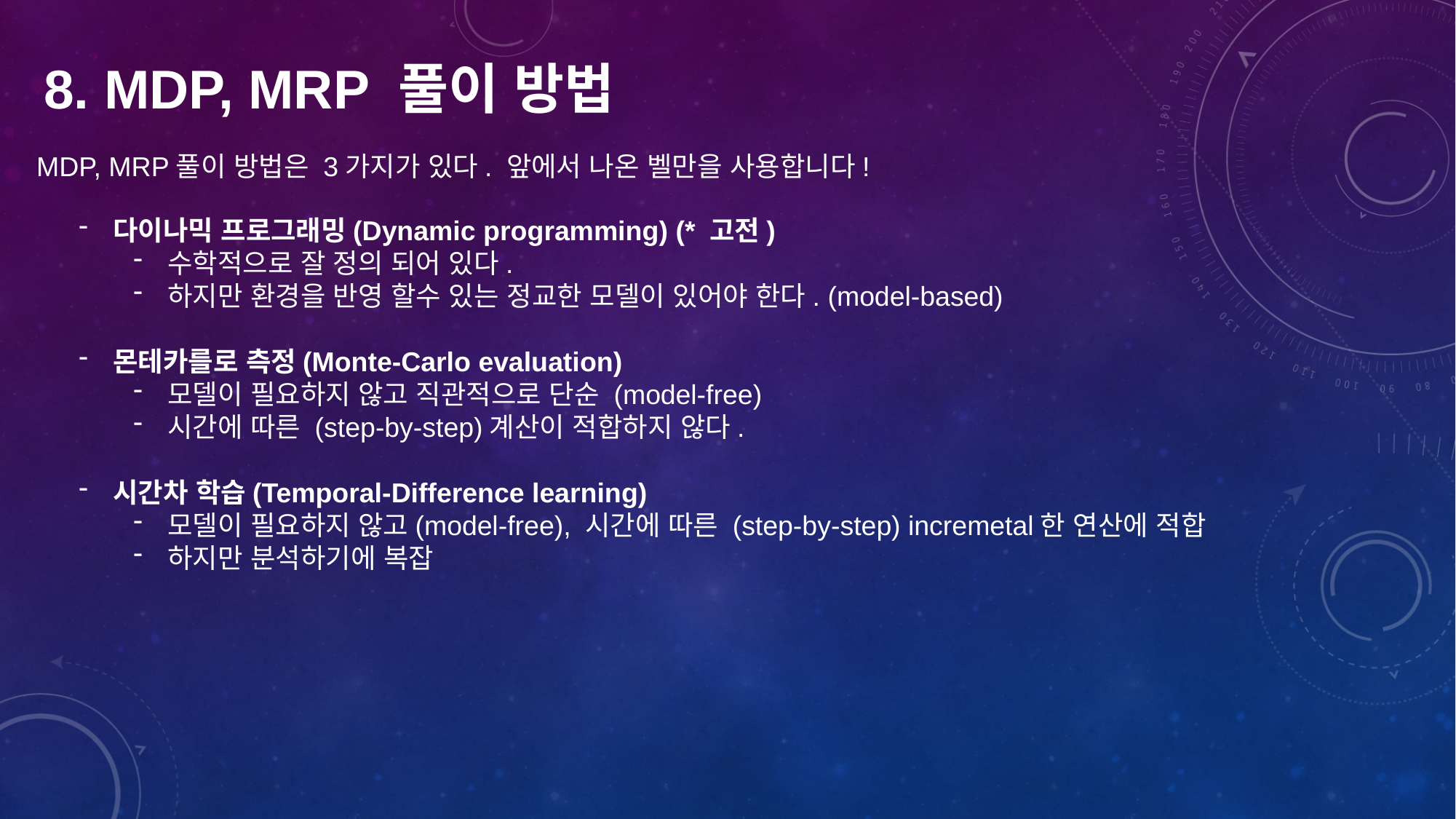

8. Mdp, MRP 풀이 방법
MDP, MRP풀이 방법은 3가지가 있다. 앞에서 나온 벨만을 사용합니다!
다이나믹 프로그래밍(Dynamic programming) (* 고전)
수학적으로 잘 정의 되어 있다.
하지만 환경을 반영 할수 있는 정교한 모델이 있어야 한다. (model-based)

몬테카를로 측정(Monte-Carlo evaluation)
모델이 필요하지 않고 직관적으로 단순 (model-free)
시간에 따른 (step-by-step)계산이 적합하지 않다.

시간차 학습(Temporal-Difference learning)
모델이 필요하지 않고(model-free), 시간에 따른 (step-by-step) incremetal한 연산에 적합
하지만 분석하기에 복잡